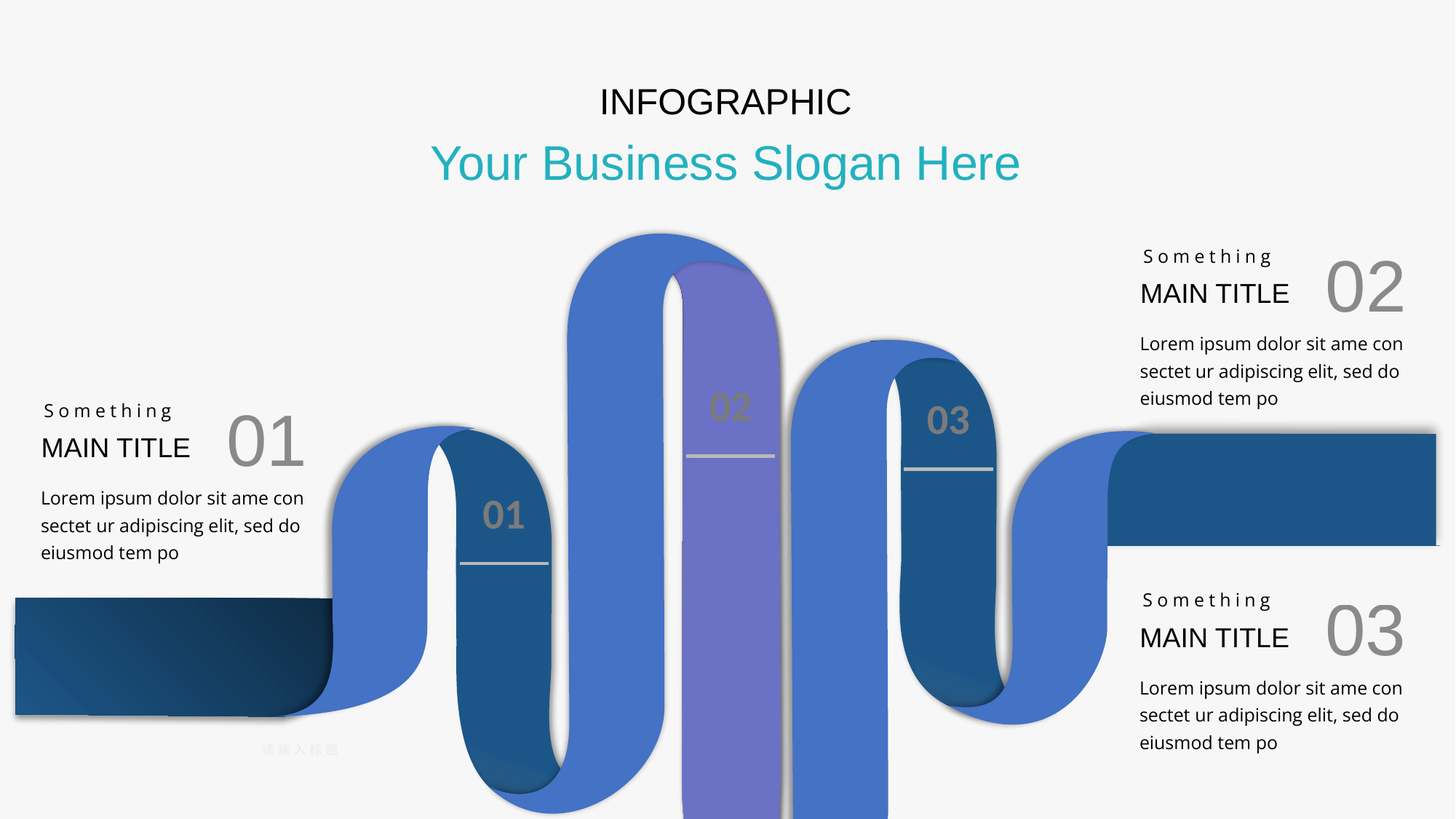

INFOGRAPHIC
Your Business Slogan Here

02
03

01

请输入标题

02
Something
MAIN TITLE
Lorem ipsum dolor sit ame con sectet ur adipiscing elit, sed do eiusmod tem po
01
Something
MAIN TITLE
Lorem ipsum dolor sit ame con sectet ur adipiscing elit, sed do eiusmod tem po
03
Something
MAIN TITLE
Lorem ipsum dolor sit ame con sectet ur adipiscing elit, sed do eiusmod tem po